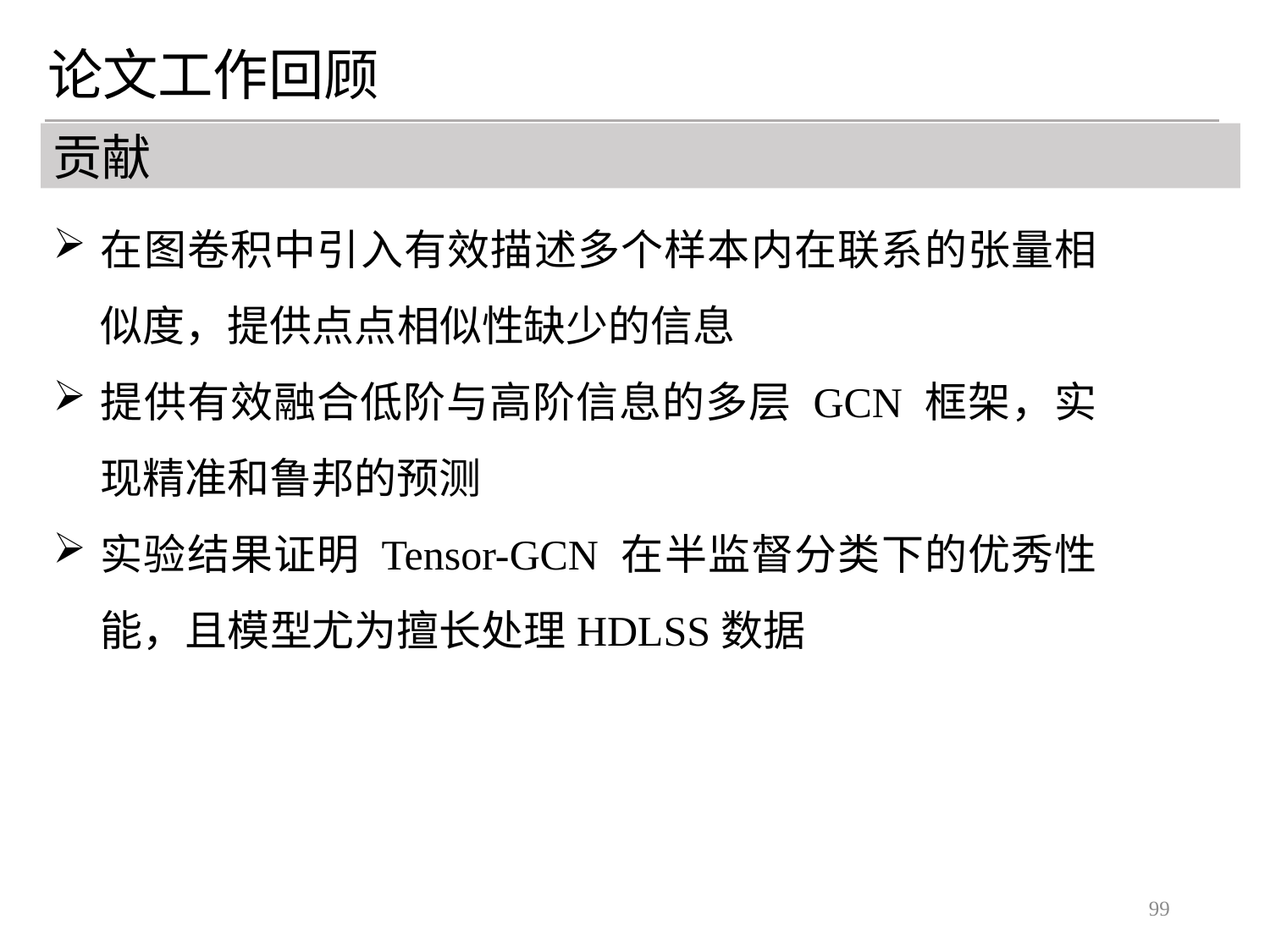

论文工作回顾
贡献
在图卷积中引入有效描述多个样本内在联系的张量相似度，提供点点相似性缺少的信息
提供有效融合低阶与高阶信息的多层 GCN 框架，实现精准和鲁邦的预测
实验结果证明 Tensor-GCN 在半监督分类下的优秀性能，且模型尤为擅长处理HDLSS数据

99